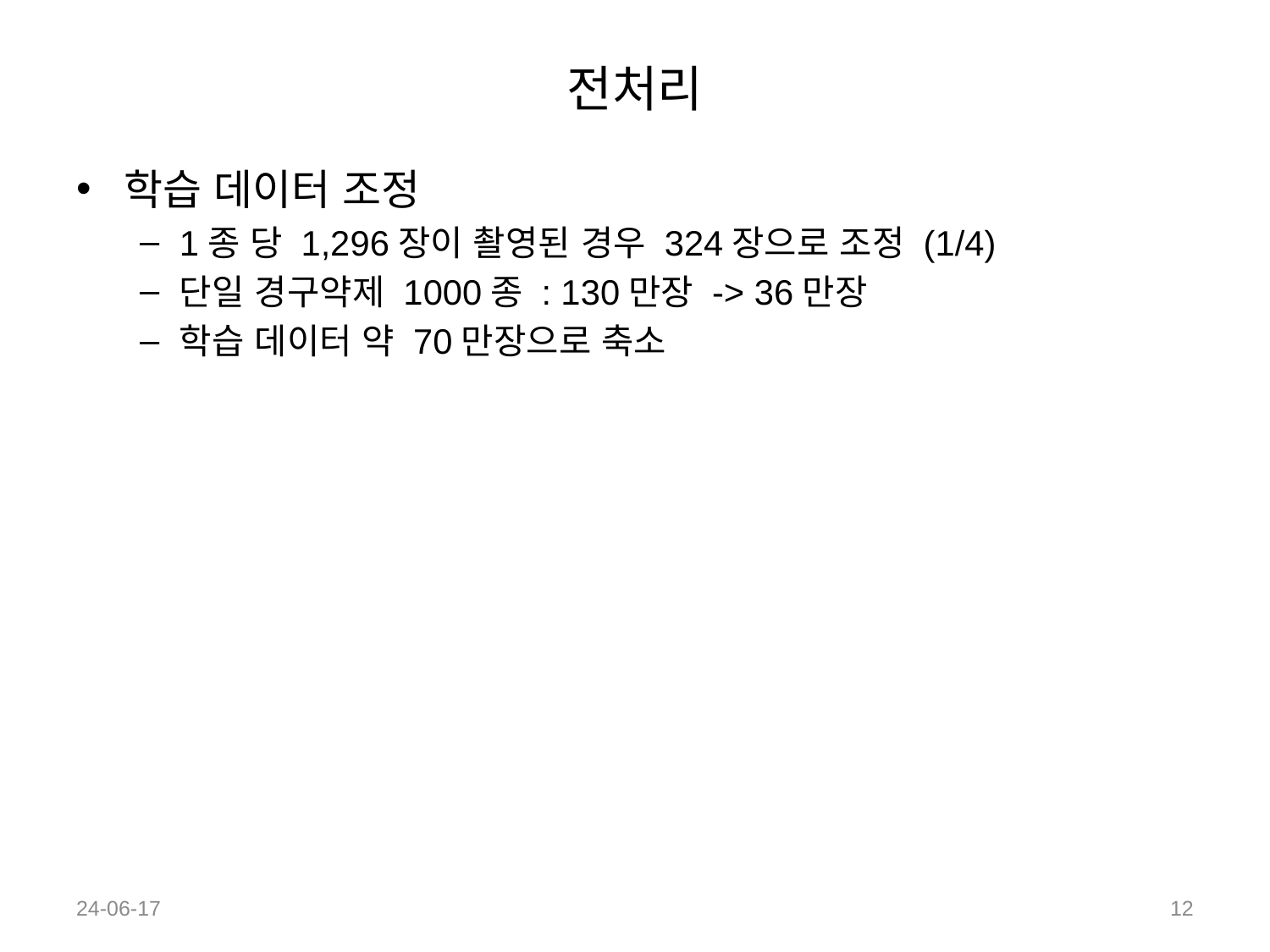

# 전처리
학습 데이터 조정
1종 당 1,296장이 촬영된 경우 324장으로 조정 (1/4)
단일 경구약제 1000종 : 130만장 -> 36만장
학습 데이터 약 70만장으로 축소
24-06-17
12